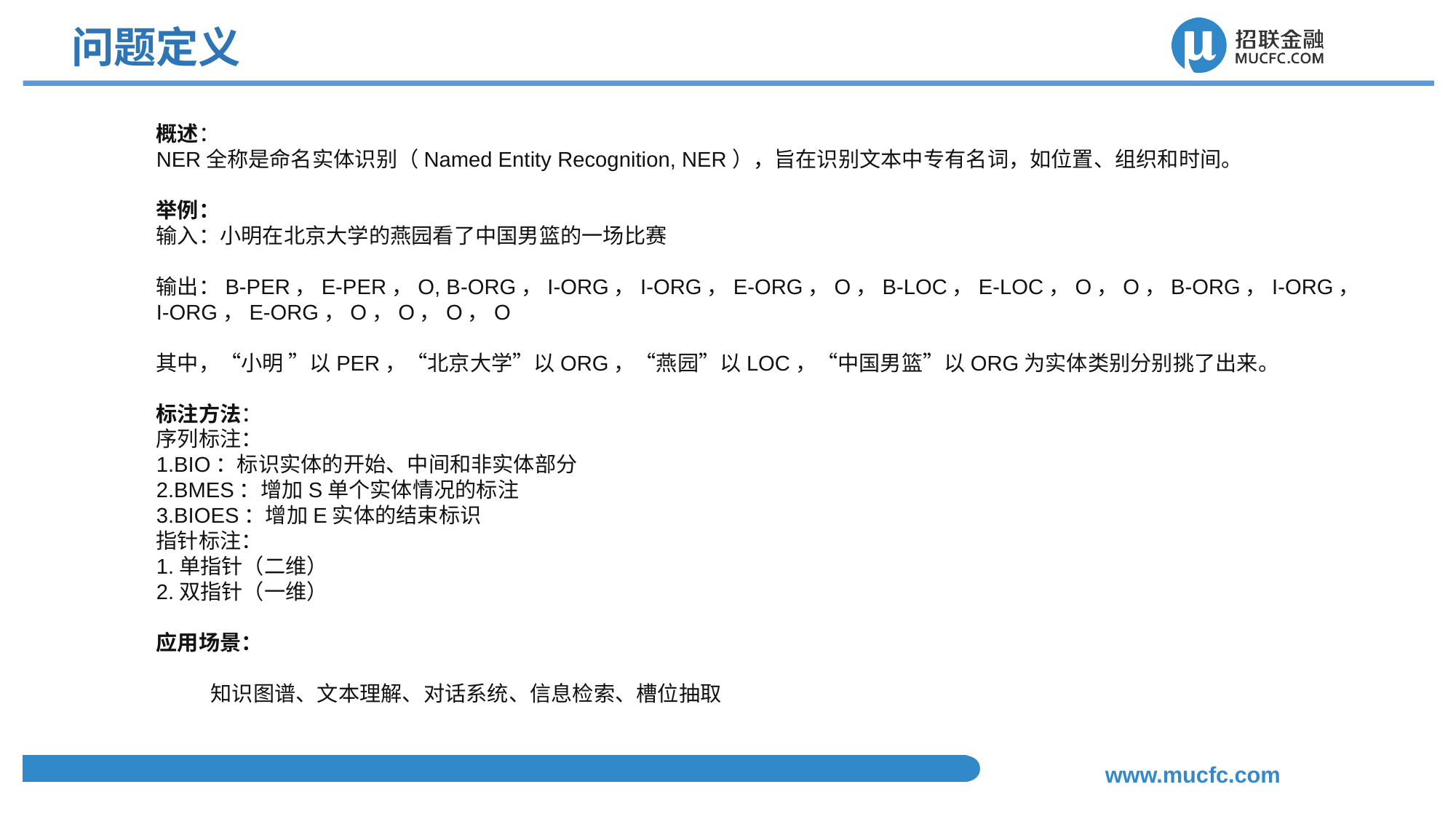

问题定义
概述：
NER全称是命名实体识别（Named Entity Recognition, NER），旨在识别文本中专有名词，如位置、组织和时间。

举例：
输入：小明在北京大学的燕园看了中国男篮的一场比赛

输出：B-PER，E-PER，O, B-ORG，I-ORG，I-ORG，E-ORG，O，B-LOC，E-LOC，O，O，B-ORG，I-ORG，I-ORG，E-ORG，O，O，O，O

其中，“小明 ”以PER，“北京大学”以ORG，“燕园”以LOC，“中国男篮”以ORG为实体类别分别挑了出来。

标注方法：
序列标注：
1.BIO：标识实体的开始、中间和非实体部分
2.BMES：增加S单个实体情况的标注
3.BIOES：增加E实体的结束标识
指针标注：
1.单指针（二维）
2.双指针（一维）

应用场景：

知识图谱、文本理解、对话系统、信息检索、槽位抽取